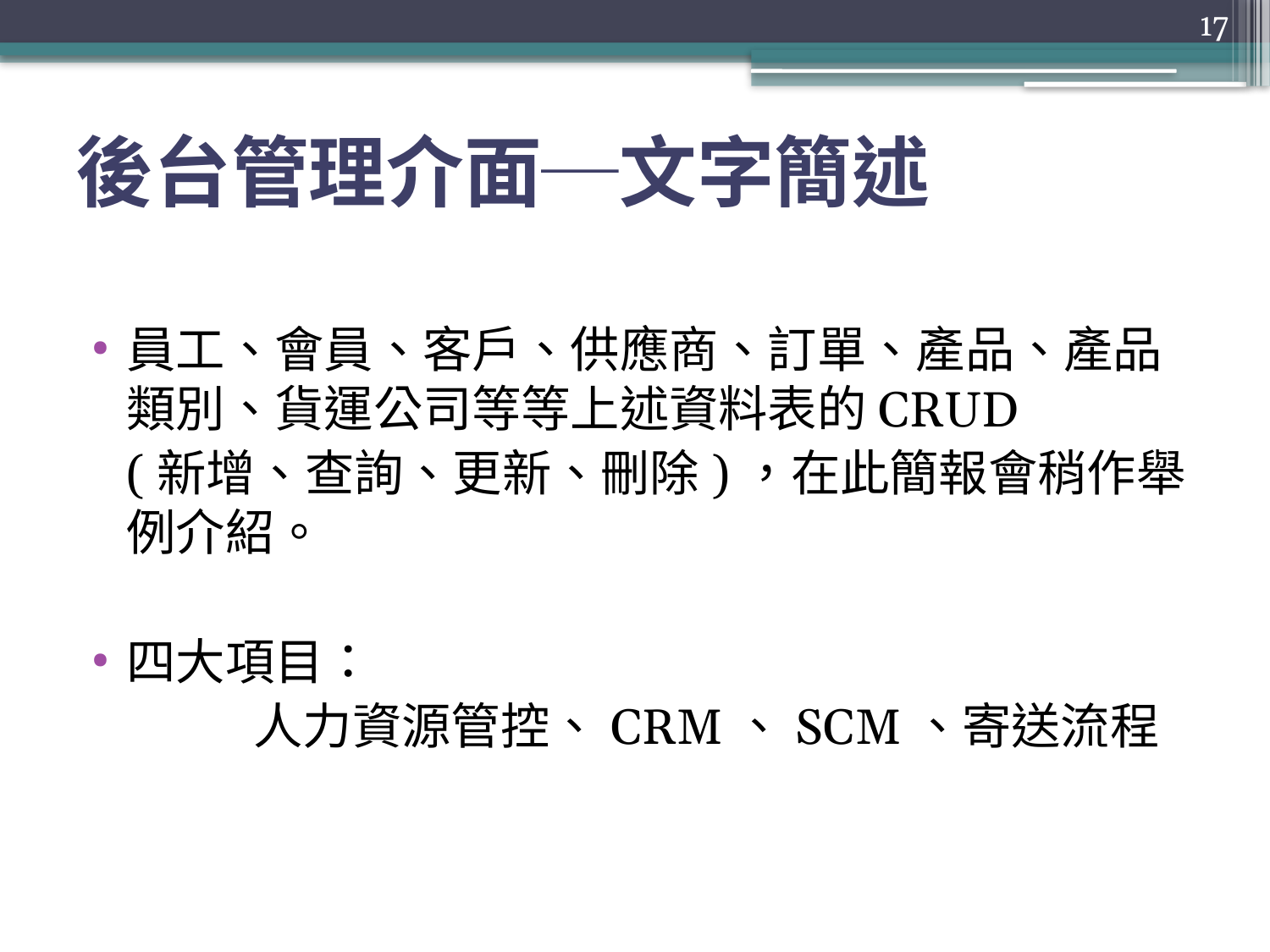

17
# 後台管理介面─文字簡述
員工、會員、客戶、供應商、訂單、產品、產品類別、貨運公司等等上述資料表的CRUD
	(新增、查詢、更新、刪除)，在此簡報會稍作舉例介紹。

四大項目：
		人力資源管控、CRM、SCM、寄送流程